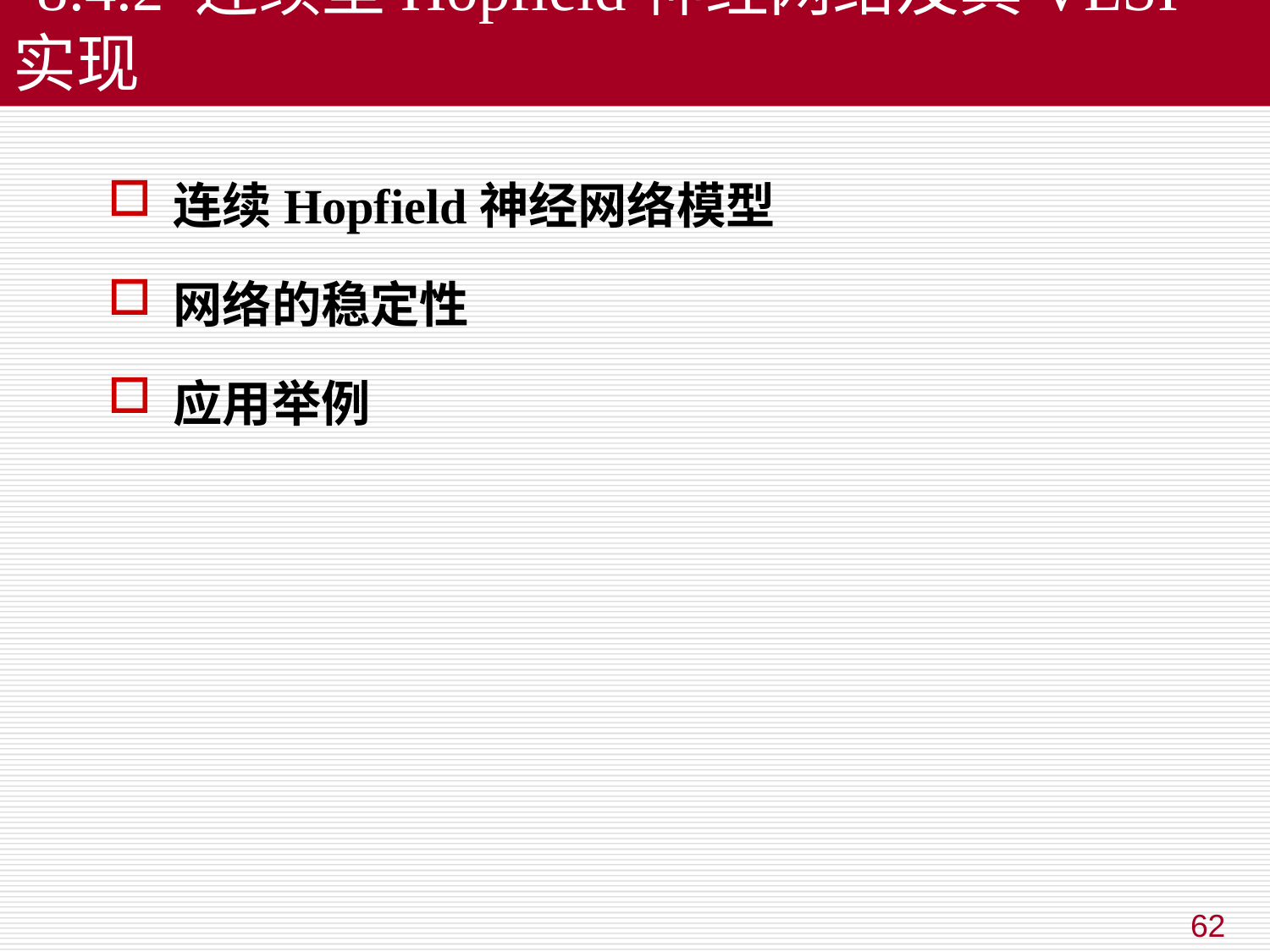

# 8.4.2 连续型Hopfield神经网络及其VLSI实现
连续Hopfield神经网络模型
网络的稳定性
应用举例

62